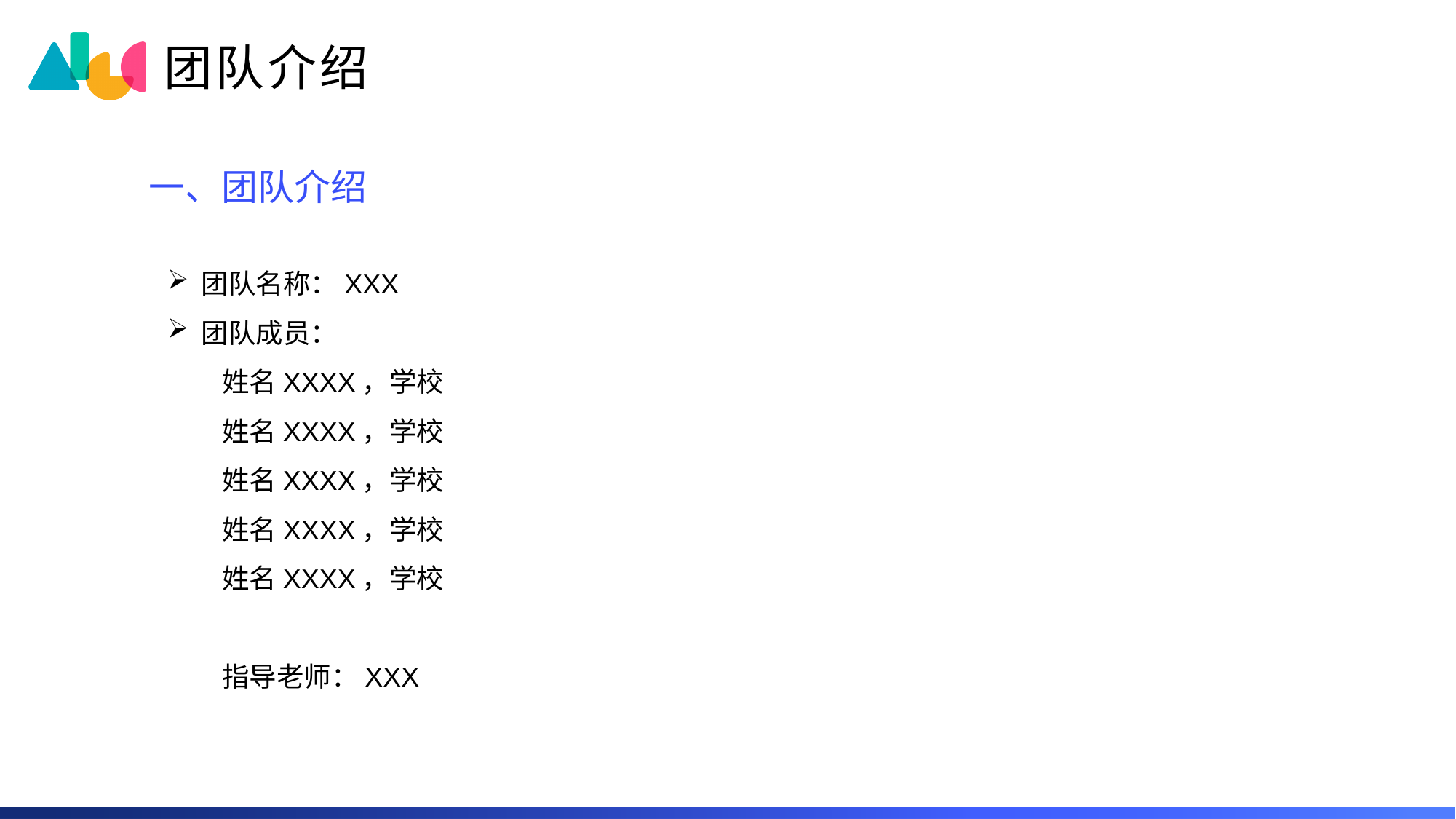

团队介绍
一、团队介绍

团队名称：XXX
团队成员：
姓名XXXX，学校
姓名XXXX，学校
姓名XXXX，学校
姓名XXXX，学校
姓名XXXX，学校

指导老师：XXX